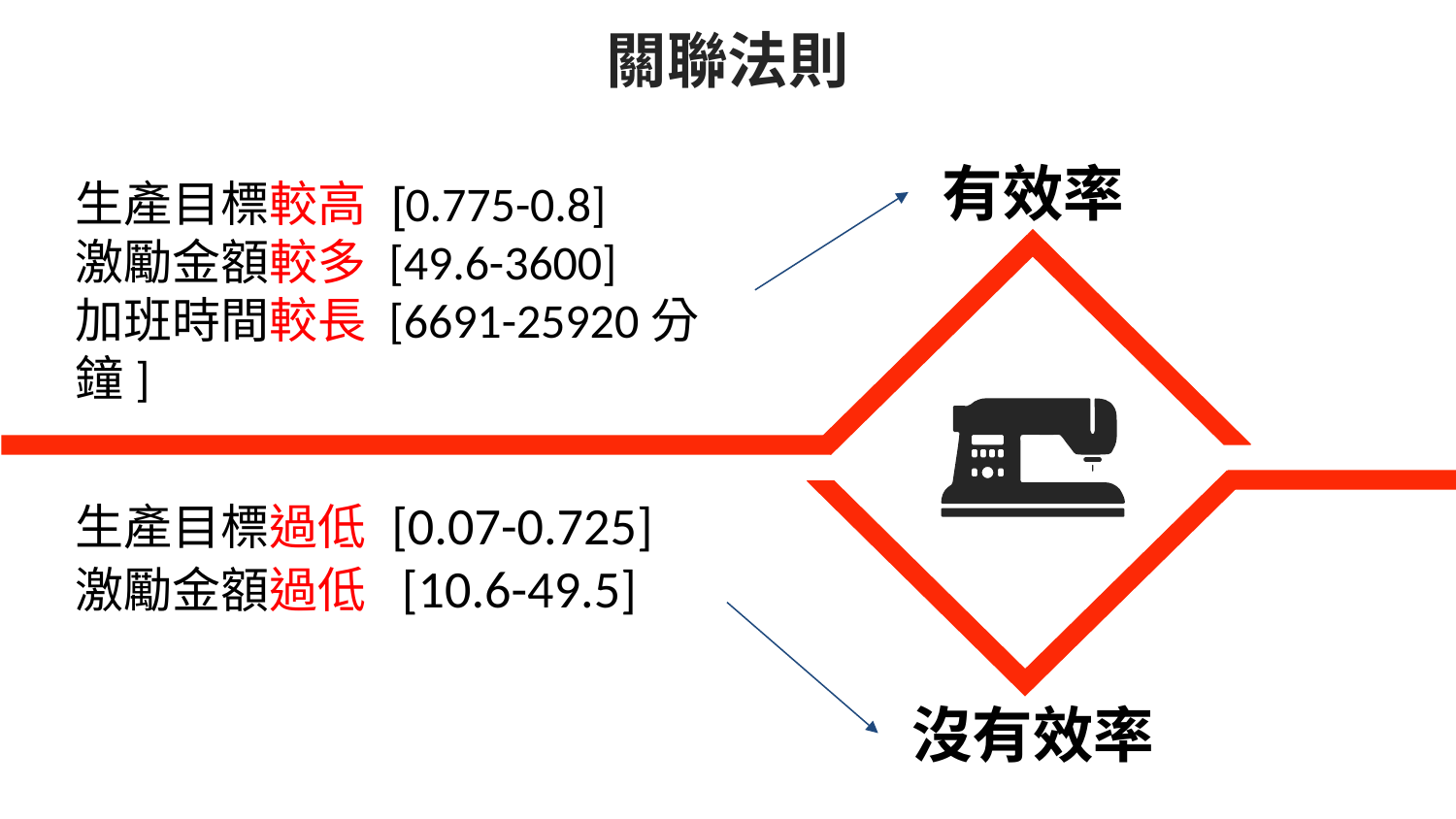

關聯法則
有效率
生產目標較高 [0.775-0.8]
激勵金額較多 [49.6-3600]
加班時間較長 [6691-25920分鐘]

生產目標過低 [0.07-0.725]
激勵金額過低  [10.6-49.5]

沒有效率